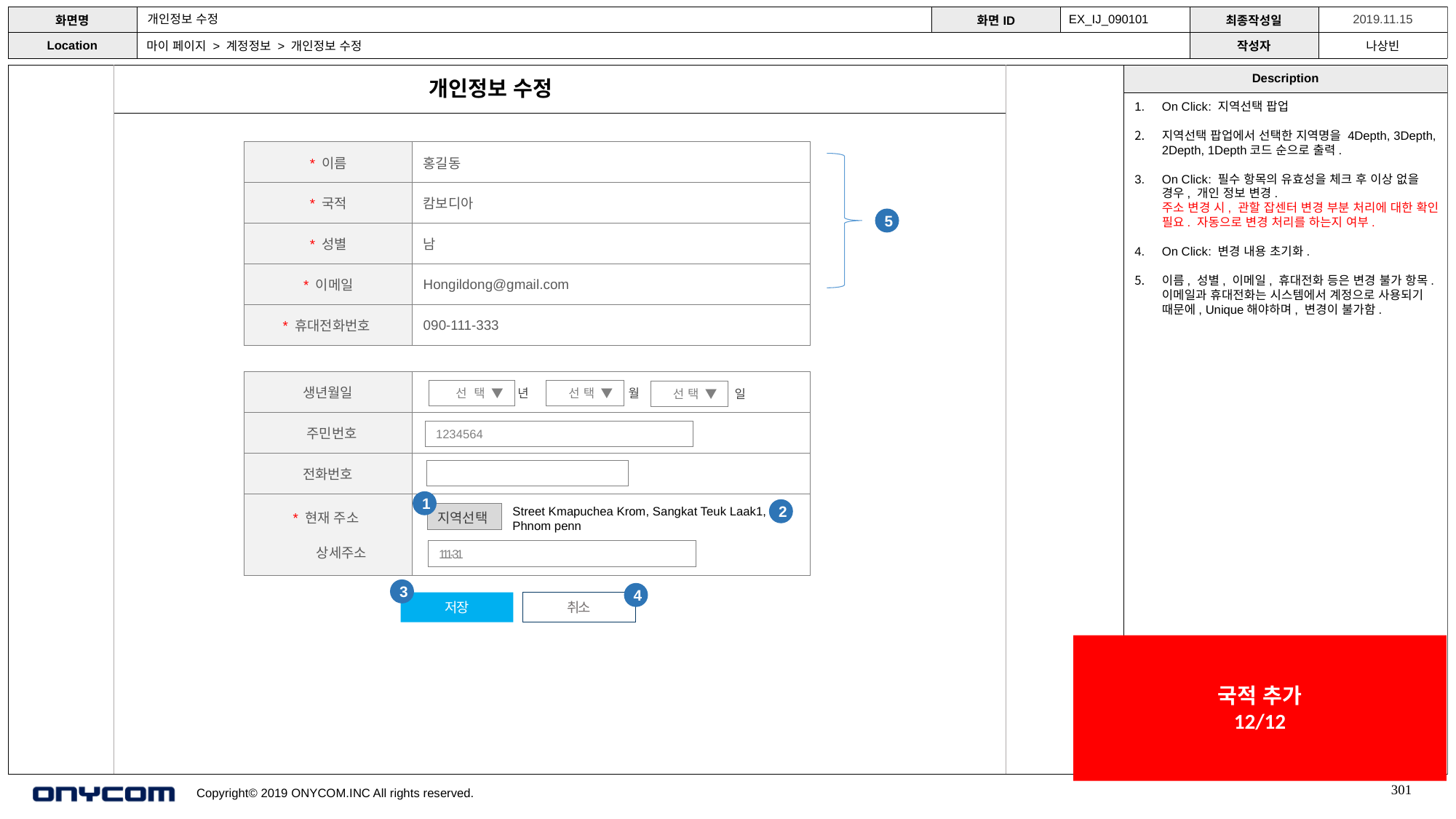

개인정보 수정
EX_IJ_090101
마이 페이지 > 계정정보 > 개인정보 수정
개인정보 수정
On Click: 지역선택 팝업

지역선택 팝업에서 선택한 지역명을 4Depth, 3Depth, 2Depth, 1Depth코드 순으로 출력.

On Click: 필수 항목의 유효성을 체크 후 이상 없을 경우, 개인 정보 변경.
주소 변경 시, 관할 잡센터 변경 부분 처리에 대한 확인 필요. 자동으로 변경 처리를 하는지 여부.

On Click: 변경 내용 초기화.

이름, 성별, 이메일, 휴대전화 등은 변경 불가 항목.
이메일과 휴대전화는 시스템에서 계정으로 사용되기 때문에, Unique해야하며, 변경이 불가함.

| \* 이름 | 홍길동 |
| --- | --- |
| \* 국적 | 캄보디아 |
| \* 성별 | 남 |
| \* 이메일 | Hongildong@gmail.com |
| \* 휴대전화번호 | 090-111-333 |

5
| 생년월일 |  |
| --- | --- |
| 주민번호 |  |
| 전화번호 |  |
| \* 현재 주소 상세주소 |  |
선        택       ▼
선     택       ▼
년
월
선     택       ▼
일
1234564

1
Street Kmapuchea Krom, Sangkat Teuk Laak1,
Phnom penn
2
지역선택
111-31
3
4
저장
취소
국적 추가
12/12
301